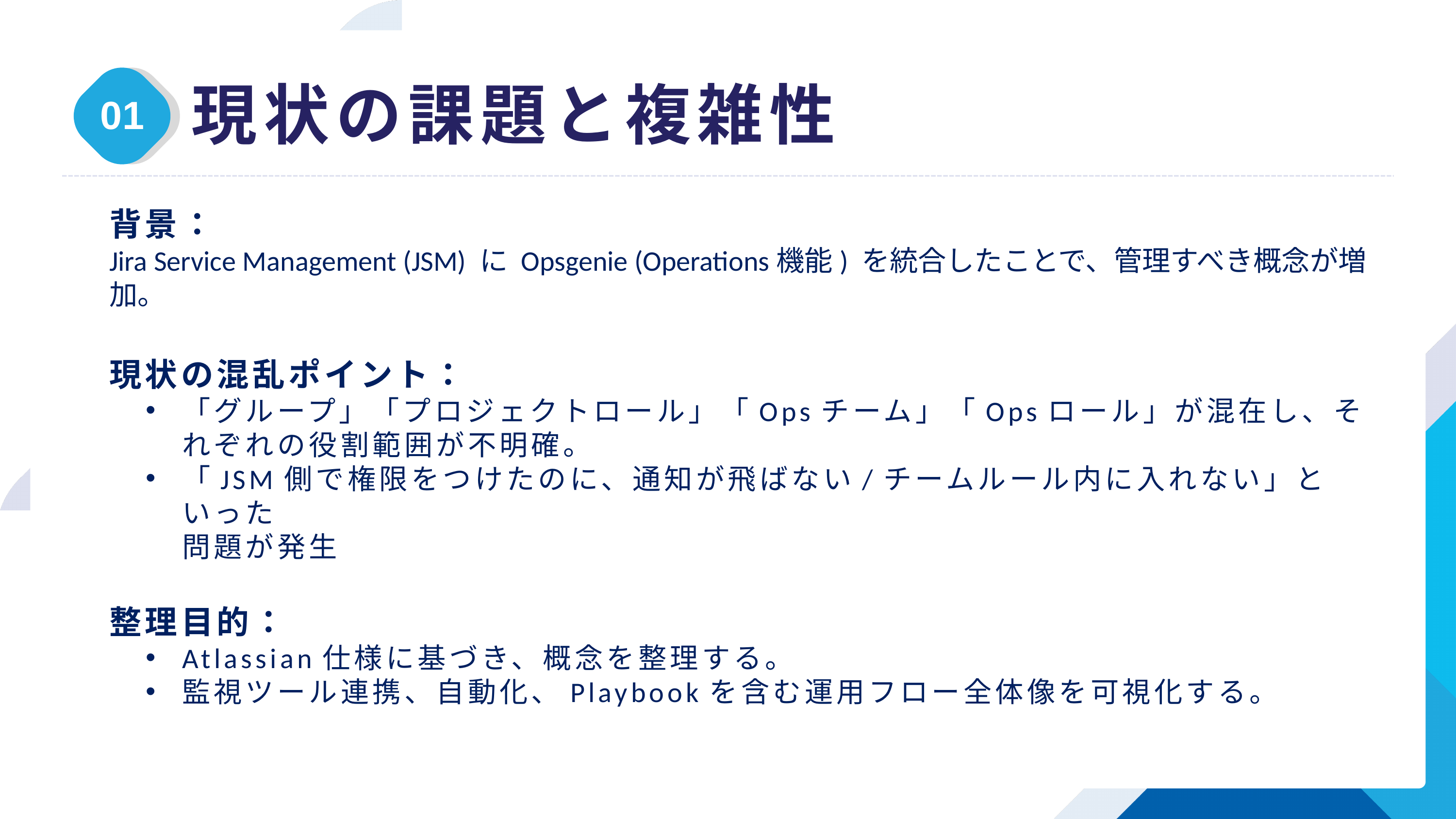

現状の課題と複雑性
01

背景：
Jira Service Management (JSM) に Opsgenie (Operations機能) を統合したことで、管理すべき概念が増加。

現状の混乱ポイント：
「グループ」「プロジェクトロール」「Opsチーム」「Opsロール」が混在し、それぞれの役割範囲が不明確。
「JSM側で権限をつけたのに、通知が飛ばない/チームルール内に入れない」といった
問題が発生

整理目的：
Atlassian仕様に基づき、概念を整理する。
監視ツール連携、自動化、Playbookを含む運用フロー全体像を可視化する。